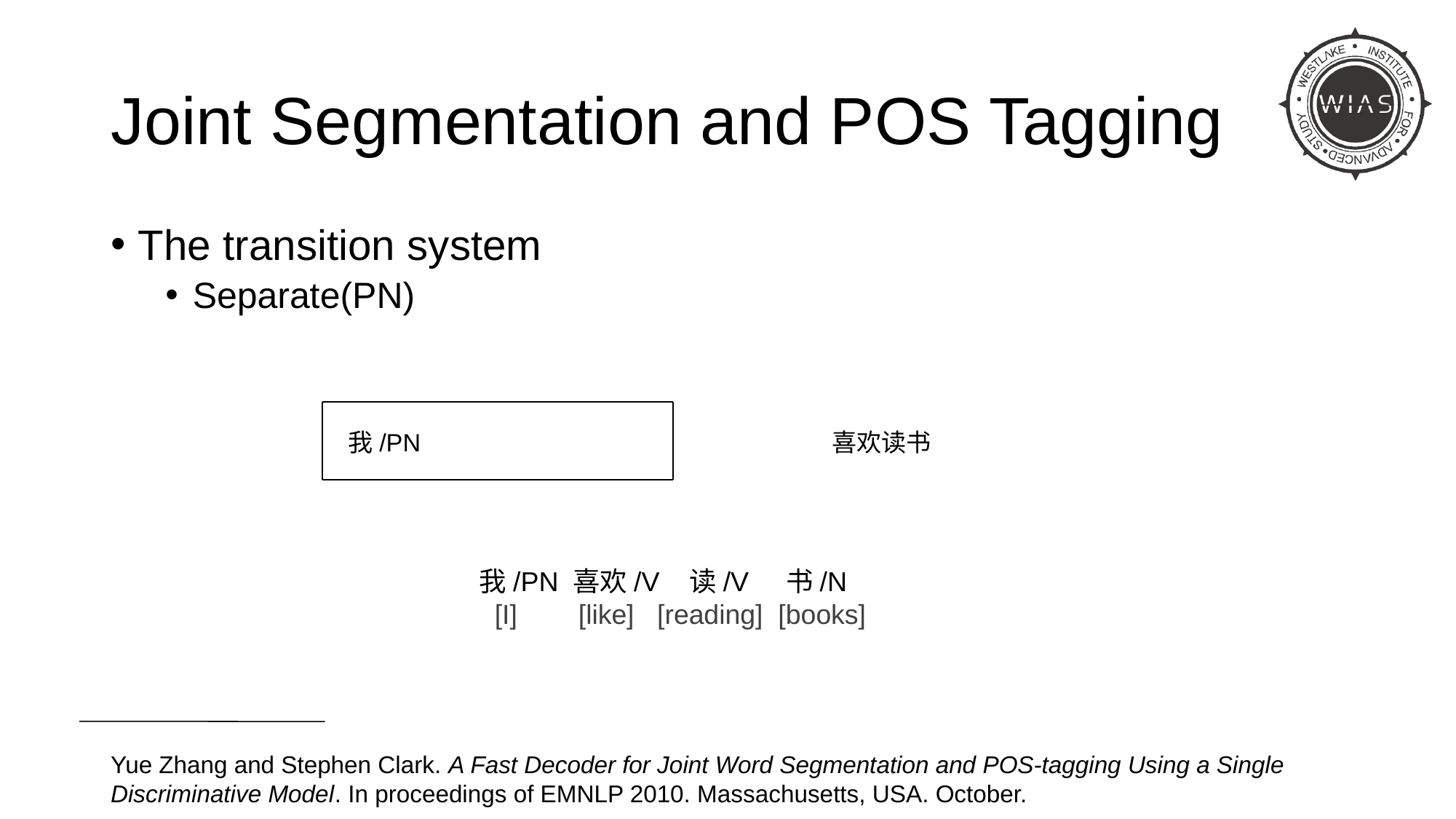

# Joint Segmentation and POS Tagging
The transition system
Separate(PN)
我/PN
喜欢读书
我/PN 喜欢/V   读/V    书/N
  [I]        [like]   [reading]  [books]

Yue Zhang and Stephen Clark. A Fast Decoder for Joint Word Segmentation and POS-tagging Using a Single Discriminative Model. In proceedings of EMNLP 2010. Massachusetts, USA. October.